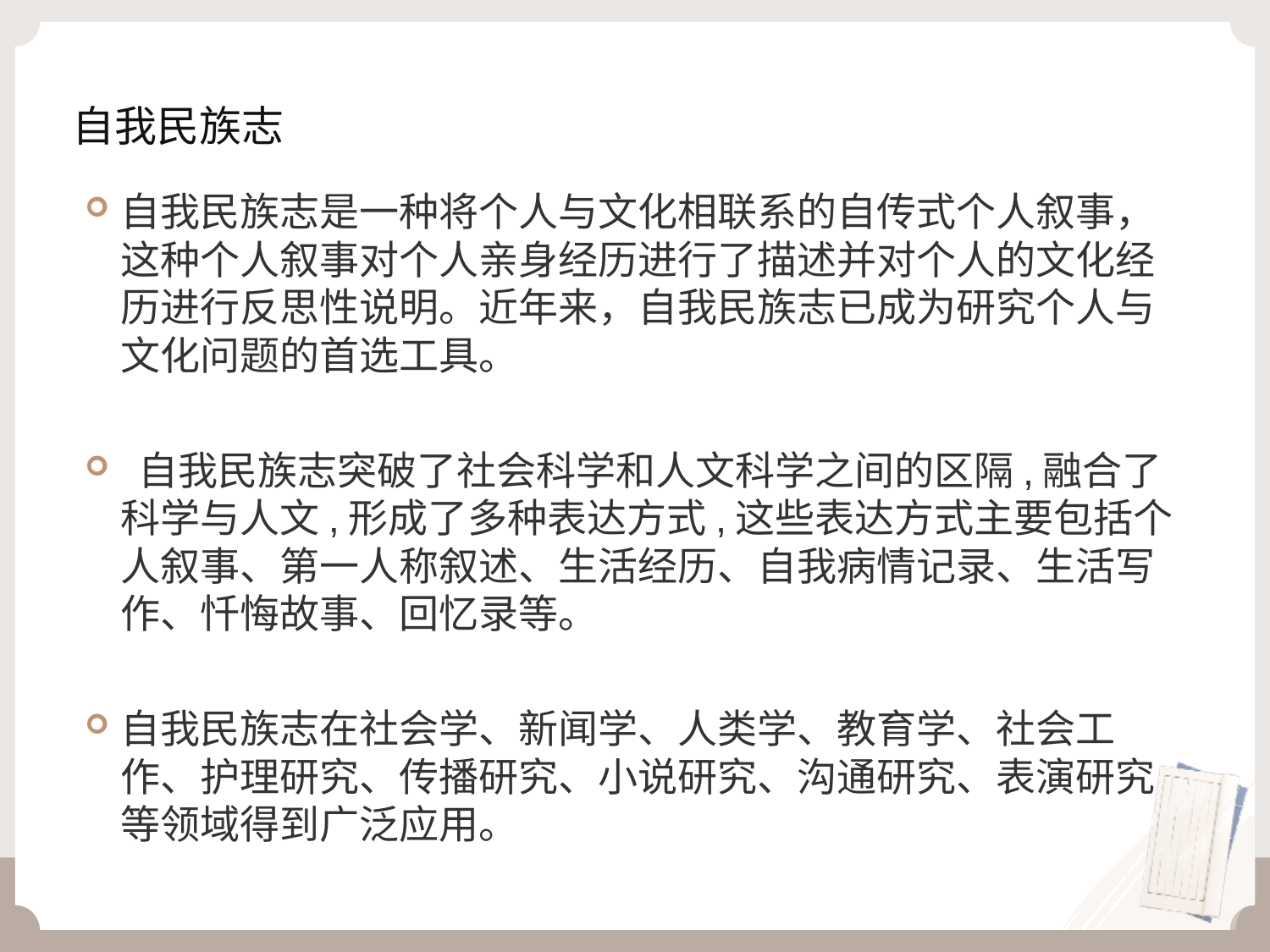

# 自我民族志
自我民族志是一种将个人与文化相联系的自传式个人叙事，这种个人叙事对个人亲身经历进行了描述并对个人的文化经历进行反思性说明。近年来，自我民族志已成为研究个人与文化问题的首选工具。

 自我民族志突破了社会科学和人文科学之间的区隔,融合了科学与人文,形成了多种表达方式,这些表达方式主要包括个人叙事、第一人称叙述、生活经历、自我病情记录、生活写作、忏悔故事、回忆录等。

自我民族志在社会学、新闻学、人类学、教育学、社会工作、护理研究、传播研究、小说研究、沟通研究、表演研究等领域得到广泛应用。